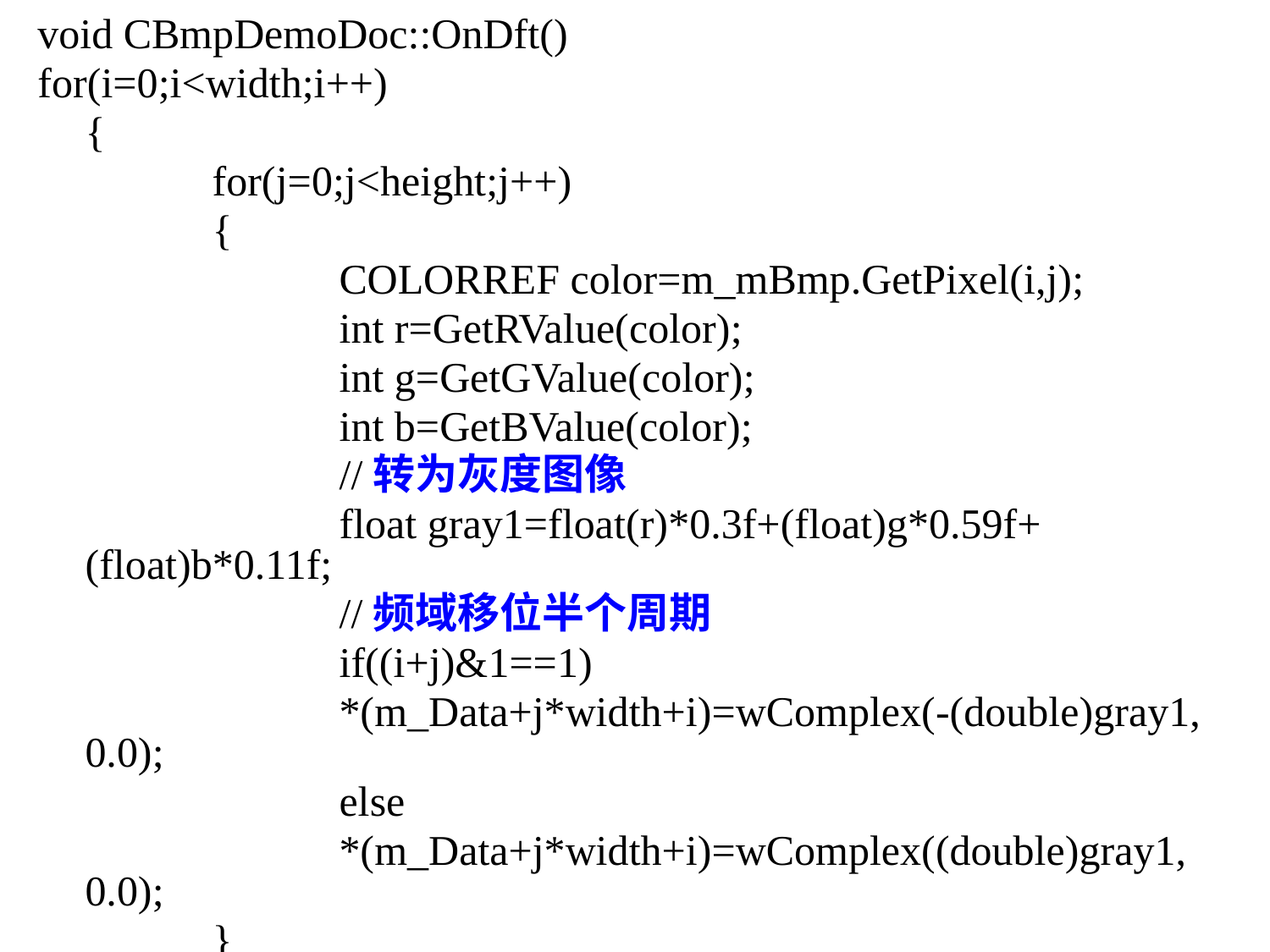

void CBmpDemoDoc::OnDft()
for(i=0;i<width;i++)
	{
		for(j=0;j<height;j++)
		{
			COLORREF color=m_mBmp.GetPixel(i,j);
			int r=GetRValue(color);
			int g=GetGValue(color);
			int b=GetBValue(color);
			//转为灰度图像
			float gray1=float(r)*0.3f+(float)g*0.59f+(float)b*0.11f;
			//频域移位半个周期
			if((i+j)&1==1)
			*(m_Data+j*width+i)=wComplex(-(double)gray1,  0.0);
			else
			*(m_Data+j*width+i)=wComplex((double)gray1,  0.0);
		}
	}